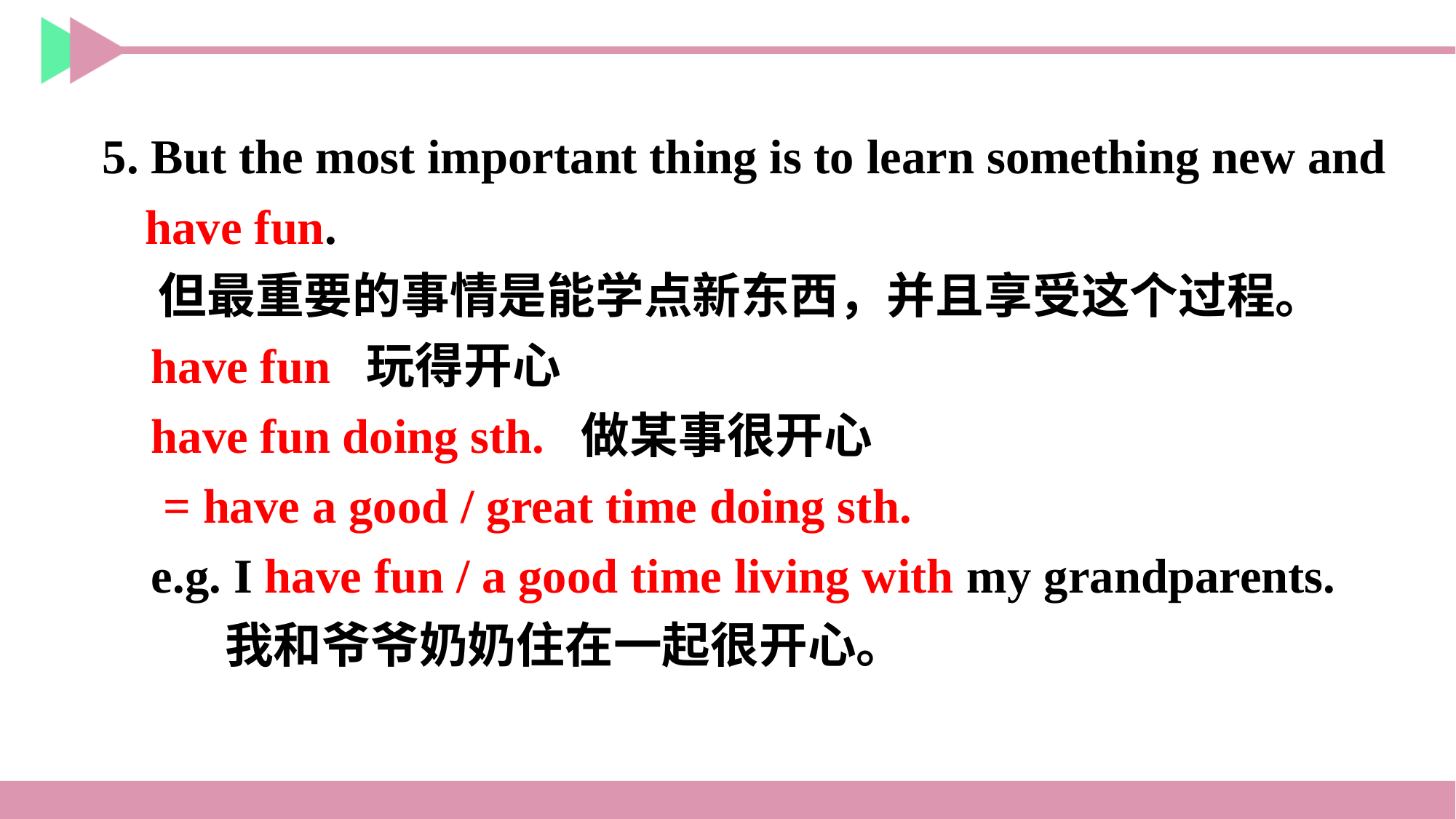

5. But the most important thing is to learn something new and have fun.
    但最重要的事情是能学点新东西，并且享受这个过程。
    have fun  玩得开心
    have fun doing sth.  做某事很开心
     = have a good / great time doing sth.
    e.g. I have fun / a good time living with my grandparents.
          我和爷爷奶奶住在一起很开心。